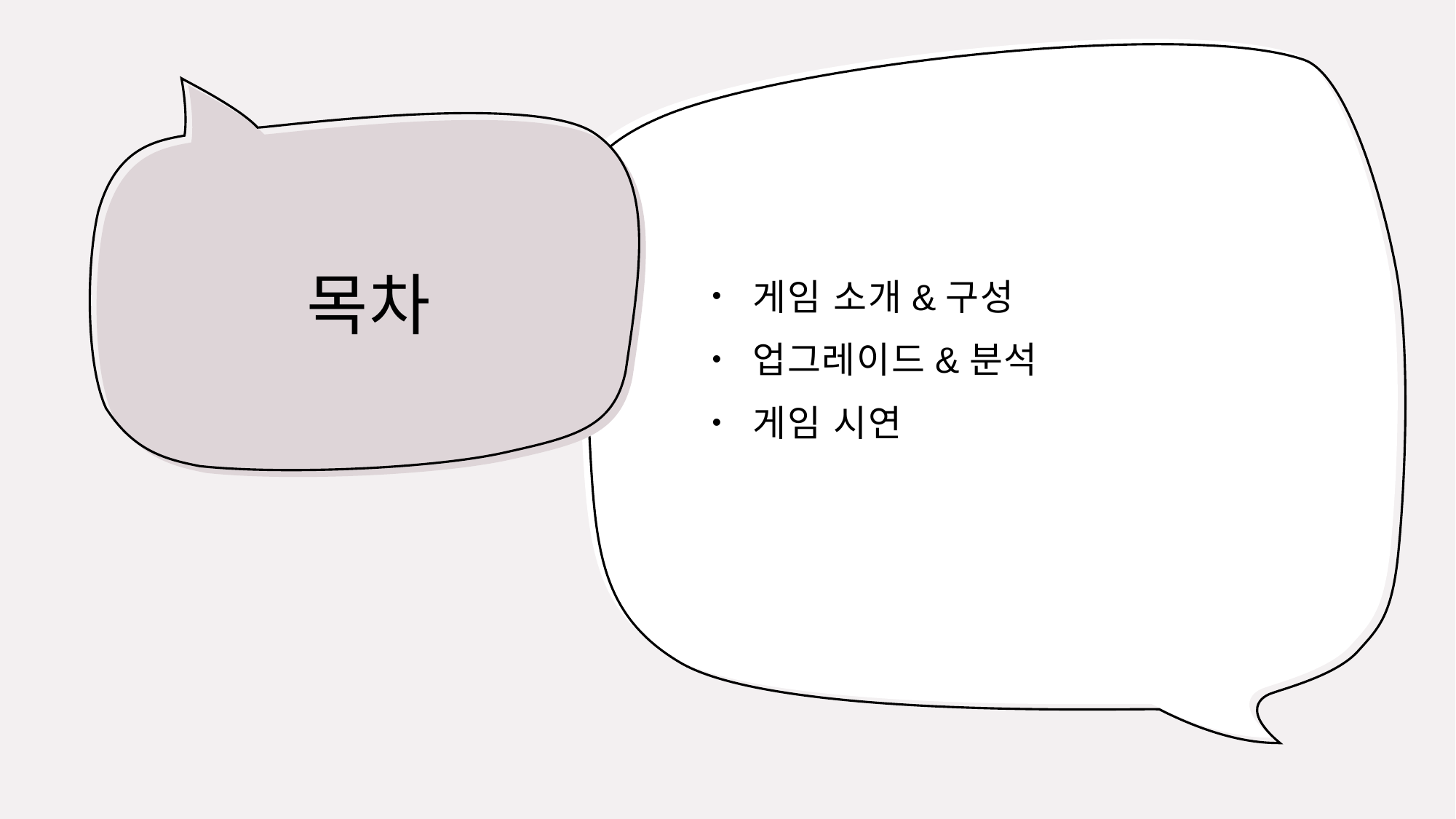

게임 소개&구성
업그레이드&분석
게임 시연

# 목차